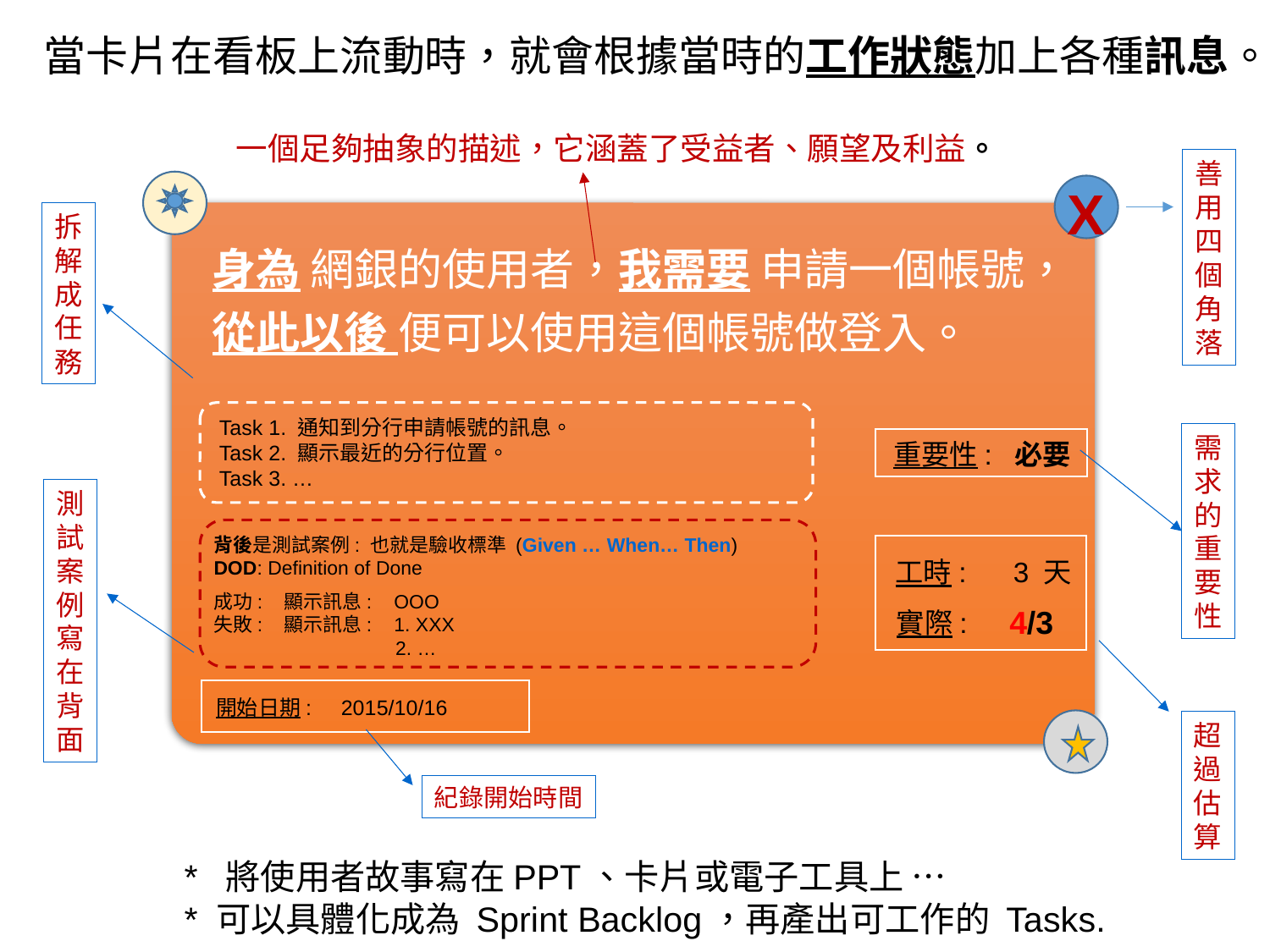

當卡片在看板上流動時，就會根據當時的工作狀態加上各種訊息。
一個足夠抽象的描述，它涵蓋了受益者、願望及利益。
善
用
四
個
角
落

X

拆
解
成
任
務

身為 網銀的使用者，我需要 申請一個帳號，
從此以後 便可以使用這個帳號做登入。

Task 1. 通知到分行申請帳號的訊息。
Task 2. 顯示最近的分行位置。
Task 3. …
需
求
的
重
要
性

重要性:  必要
測
試
案
例
寫
在
背
面

背後是測試案例: 也就是驗收標準 (Given … When… Then)
DOD: Definition of Done
成功:   顯示訊息:    OOO
失敗:   顯示訊息:    1. XXX
                                 2. …

工時:      3 天
4/3
實際:

開始日期:     2015/10/16

超
過
估
算

紀錄開始時間
# *  將使用者故事寫在PPT、卡片或電子工具上 … * 可以具體化成為 Sprint Backlog，再產出可工作的 Tasks.